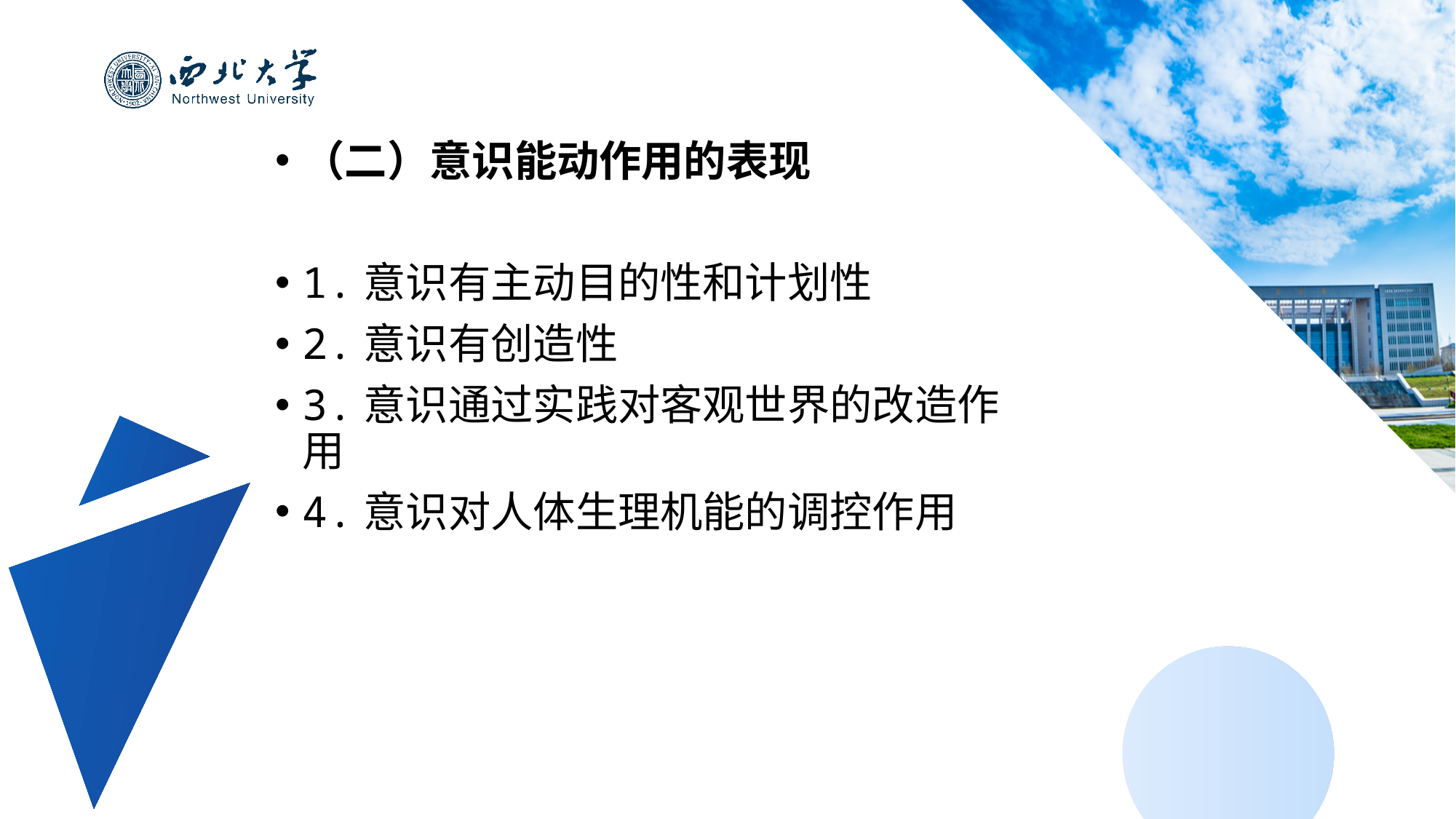

（二）意识能动作用的表现

1.意识有主动目的性和计划性
2.意识有创造性
3.意识通过实践对客观世界的改造作用
4.意识对人体生理机能的调控作用